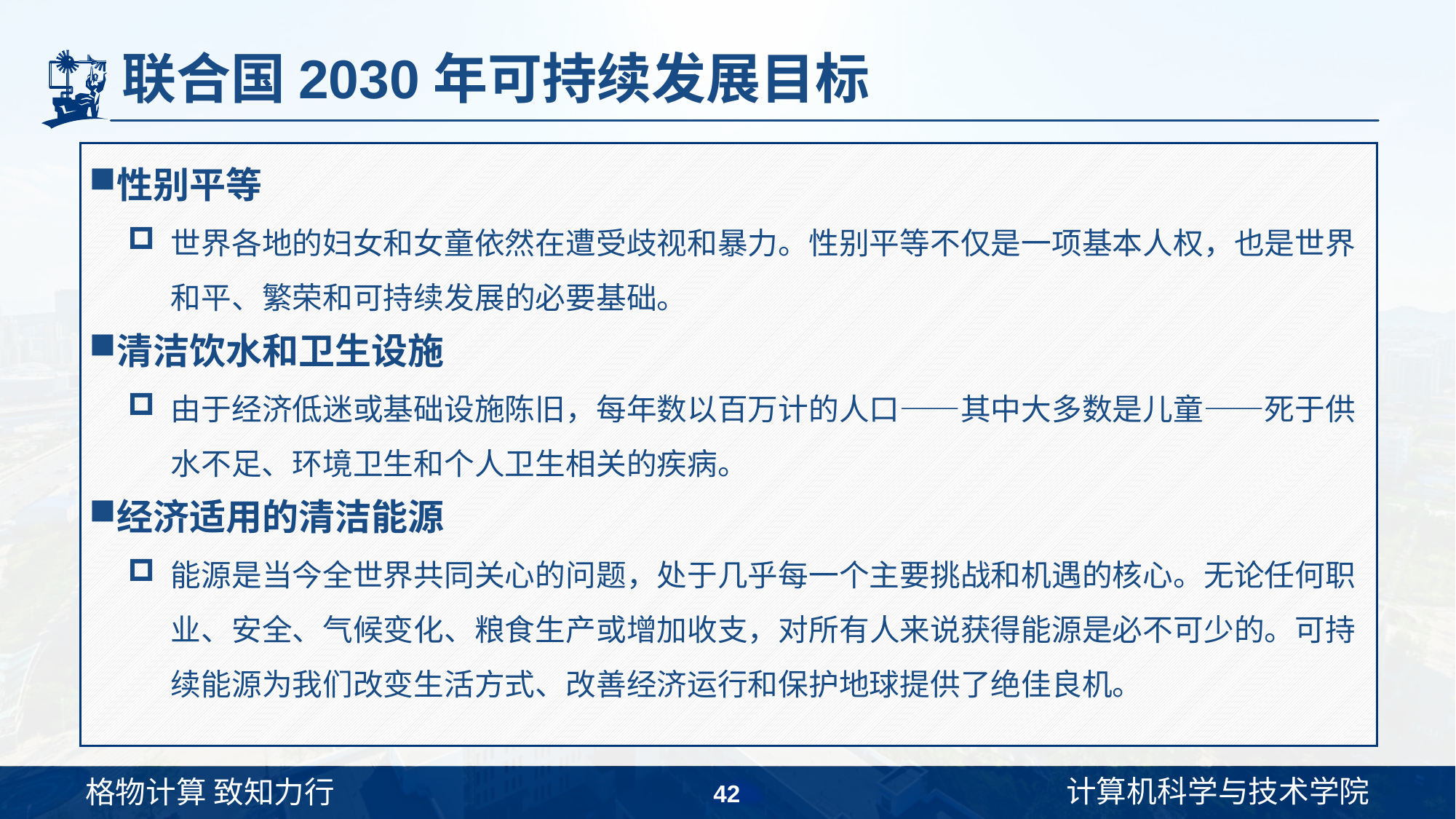

# 联合国2030年可持续发展目标
性别平等
世界各地的妇女和女童依然在遭受歧视和暴力。性别平等不仅是一项基本人权，也是世界和平、繁荣和可持续发展的必要基础。
清洁饮水和卫生设施
由于经济低迷或基础设施陈旧，每年数以百万计的人口——其中大多数是儿童——死于供水不足、环境卫生和个人卫生相关的疾病。
经济适用的清洁能源
能源是当今全世界共同关心的问题，处于几乎每一个主要挑战和机遇的核心。无论任何职业、安全、气候变化、粮食生产或增加收支，对所有人来说获得能源是必不可少的。可持续能源为我们改变生活方式、改善经济运行和保护地球提供了绝佳良机。
42